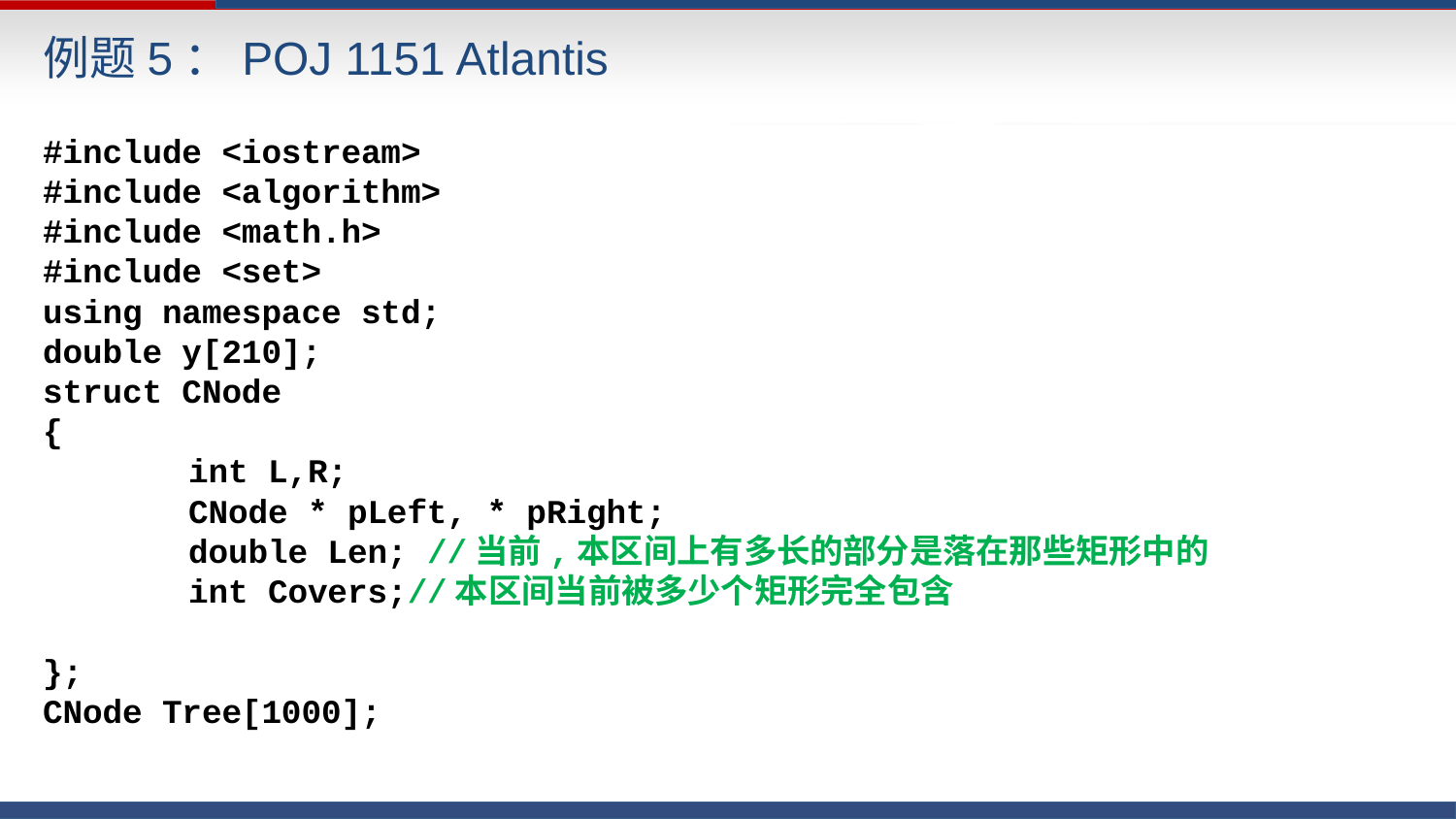

例题5：POJ 1151 Atlantis

#include <iostream>
#include <algorithm>
#include <math.h>
#include <set>
using namespace std;
double y[210];
struct CNode
{
	int L,R;
	CNode * pLeft, * pRight;
	double Len; //当前,本区间上有多长的部分是落在那些矩形中的
	int Covers;//本区间当前被多少个矩形完全包含

};
CNode Tree[1000];